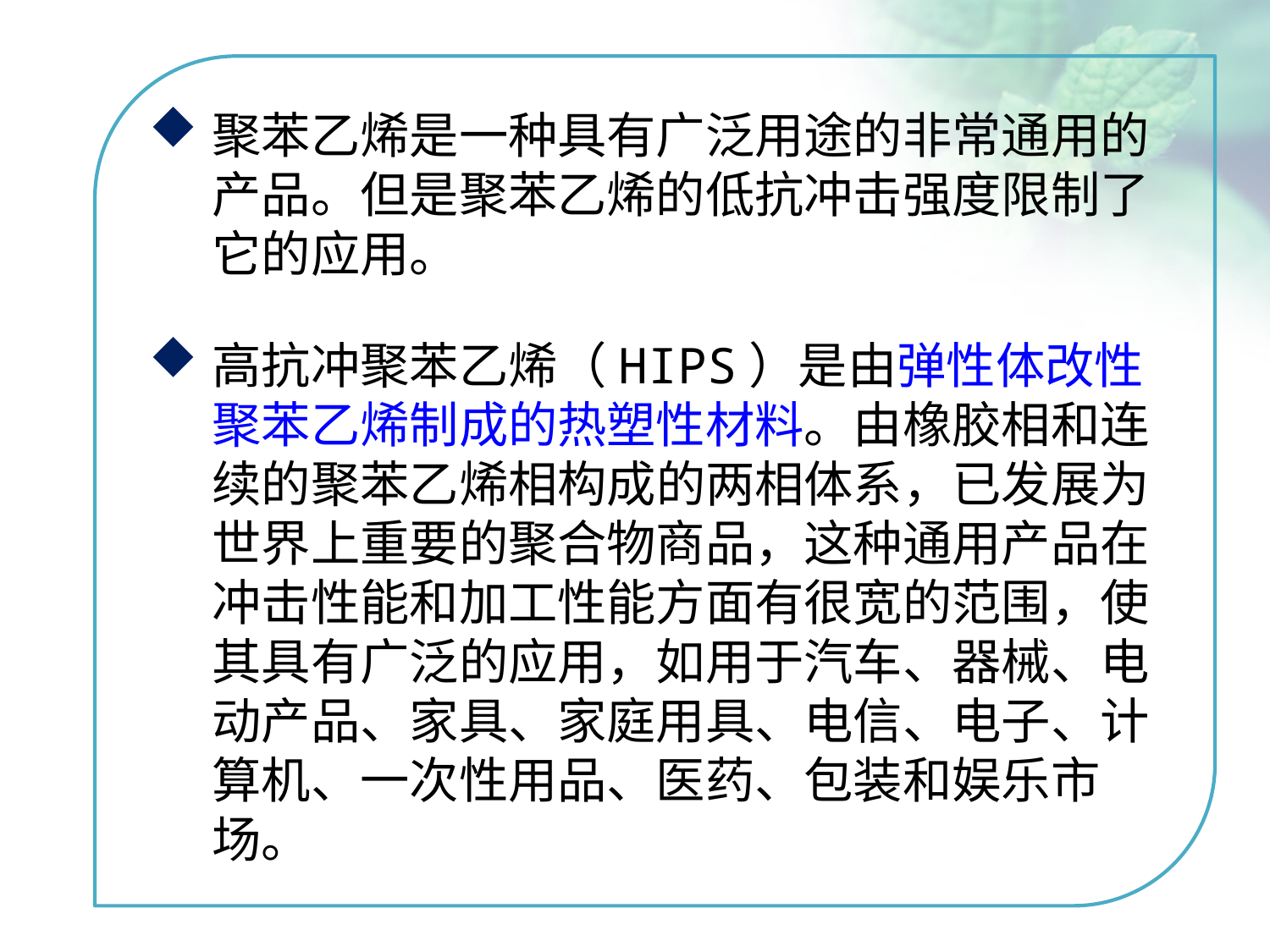

聚苯乙烯是一种具有广泛用途的非常通用的产品。但是聚苯乙烯的低抗冲击强度限制了它的应用。
高抗冲聚苯乙烯（HIPS）是由弹性体改性聚苯乙烯制成的热塑性材料。由橡胶相和连续的聚苯乙烯相构成的两相体系，已发展为世界上重要的聚合物商品，这种通用产品在冲击性能和加工性能方面有很宽的范围，使其具有广泛的应用，如用于汽车、器械、电动产品、家具、家庭用具、电信、电子、计算机、一次性用品、医药、包装和娱乐市场。
点击添加文本
点击添加文本
点击添加文本
点击添加文本